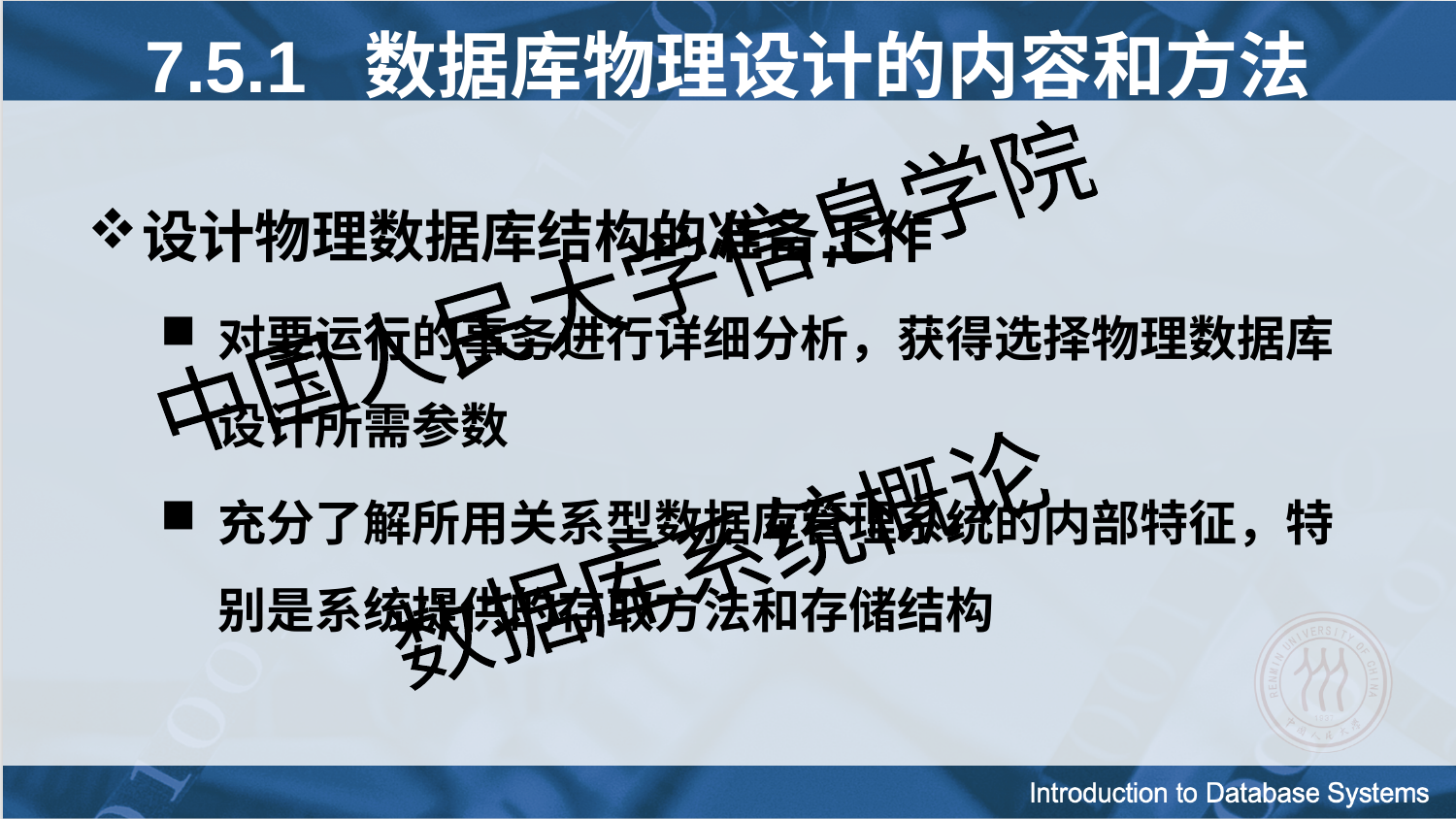

7.5.1  数据库物理设计的内容和方法
设计物理数据库结构的准备工作
对要运行的事务进行详细分析，获得选择物理数据库设计所需参数
充分了解所用关系型数据库管理系统的内部特征，特别是系统提供的存取方法和存储结构